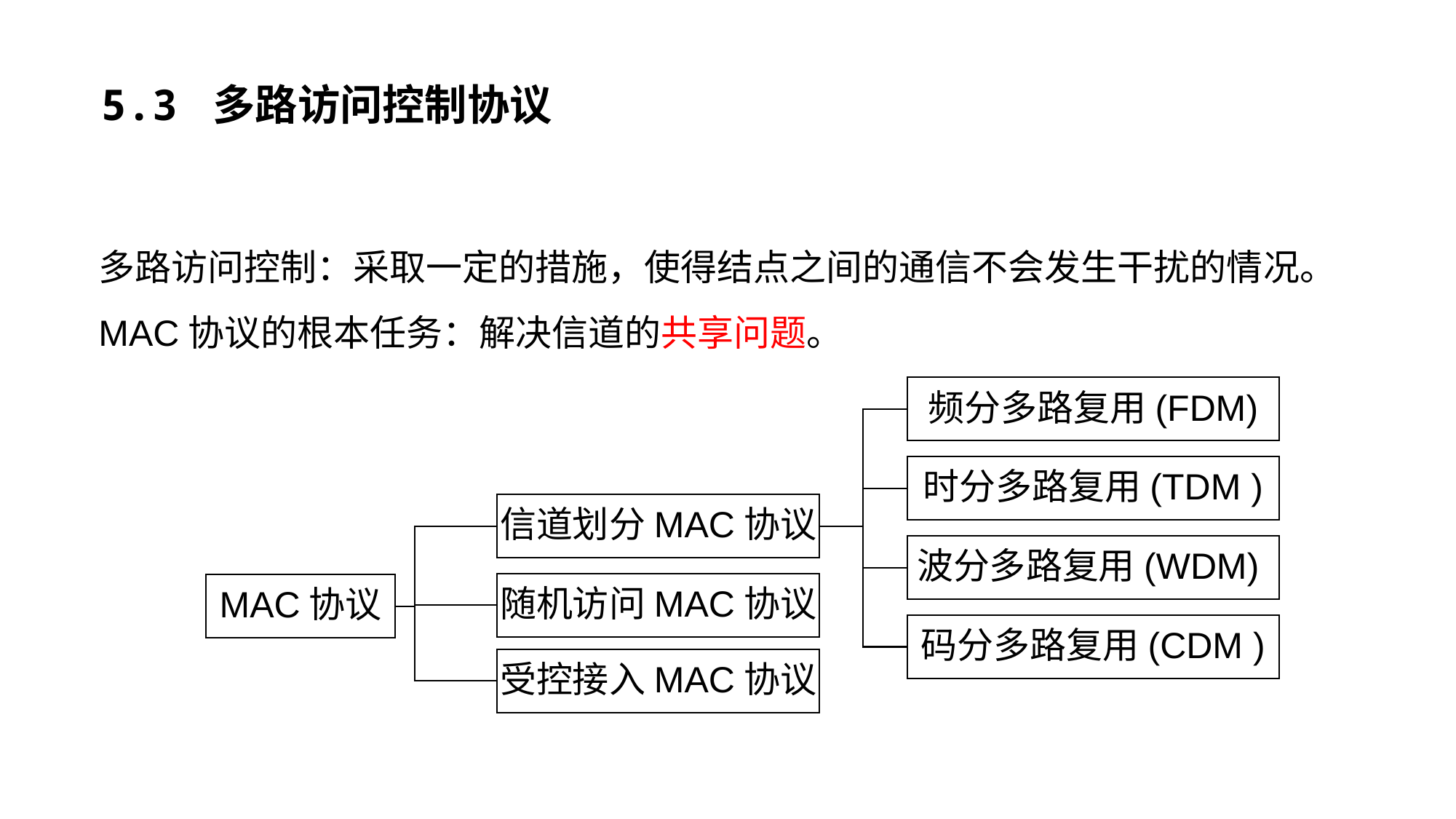

5.3 多路访问控制协议
多路访问控制：采取一定的措施，使得结点之间的通信不会发生干扰的情况。
MAC协议的根本任务：解决信道的共享问题。

MAC协议
信道划分MAC协议
频分多路复用(FDM)
时分多路复用(TDM )
波分多路复用(WDM)
码分多路复用(CDM )
随机访问MAC协议
受控接入MAC协议